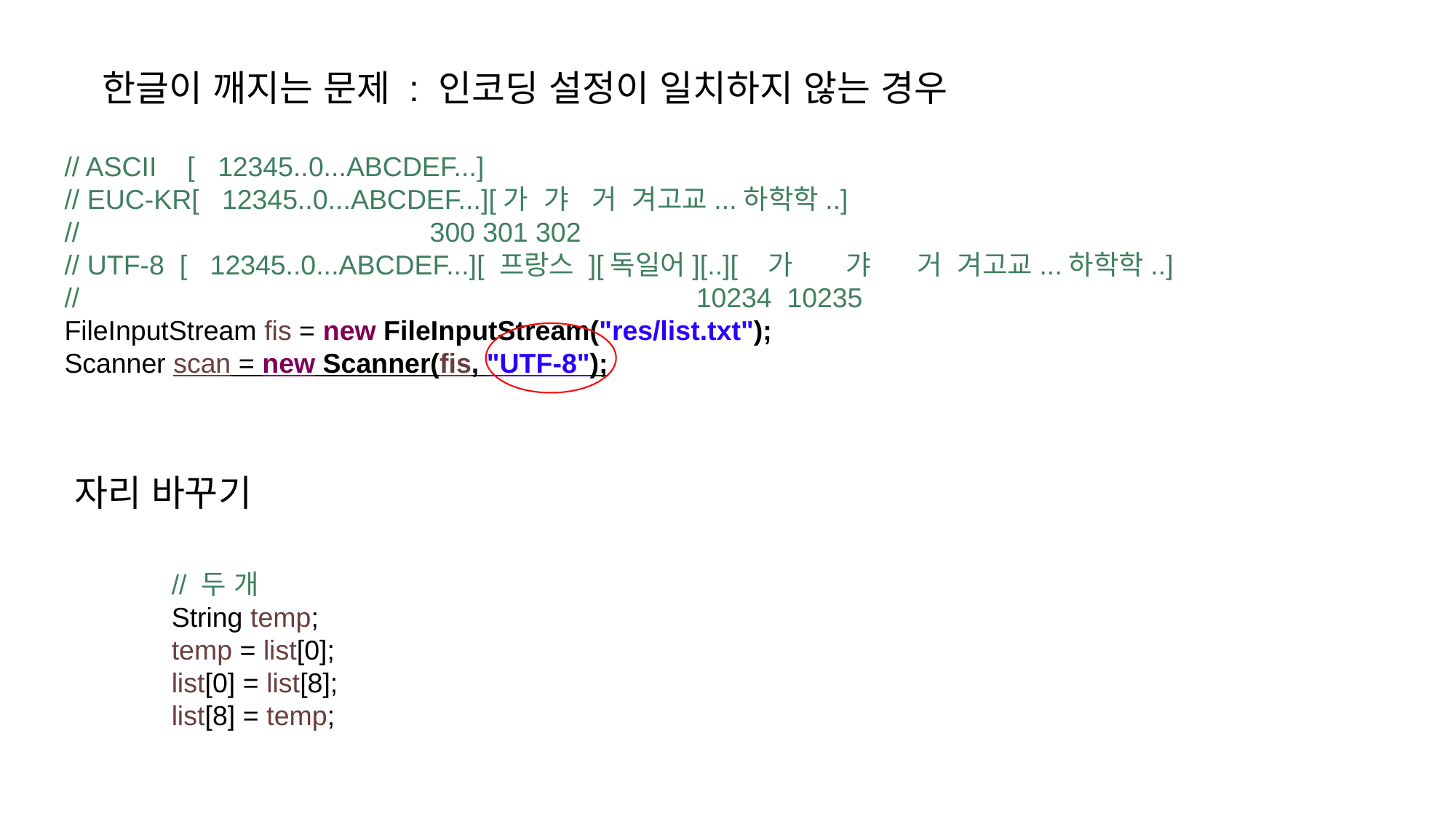

한글이 깨지는 문제 : 인코딩 설정이 일치하지 않는 경우
// ASCII    [   12345..0...ABCDEF...]
// EUC-KR[   12345..0...ABCDEF...][가  갸   거  겨고교...하학학..]
//                                              300 301 302
// UTF-8  [   12345..0...ABCDEF...][ 프랑스 ][독일어][..][   가       갸      거  겨고교...하학학..]
//                                                                                 10234  10235
FileInputStream fis = new FileInputStream("res/list.txt");
Scanner scan = new Scanner(fis, "UTF-8");

자리 바꾸기
// 두 개
String temp;
temp = list[0];
list[0] = list[8];
list[8] = temp;